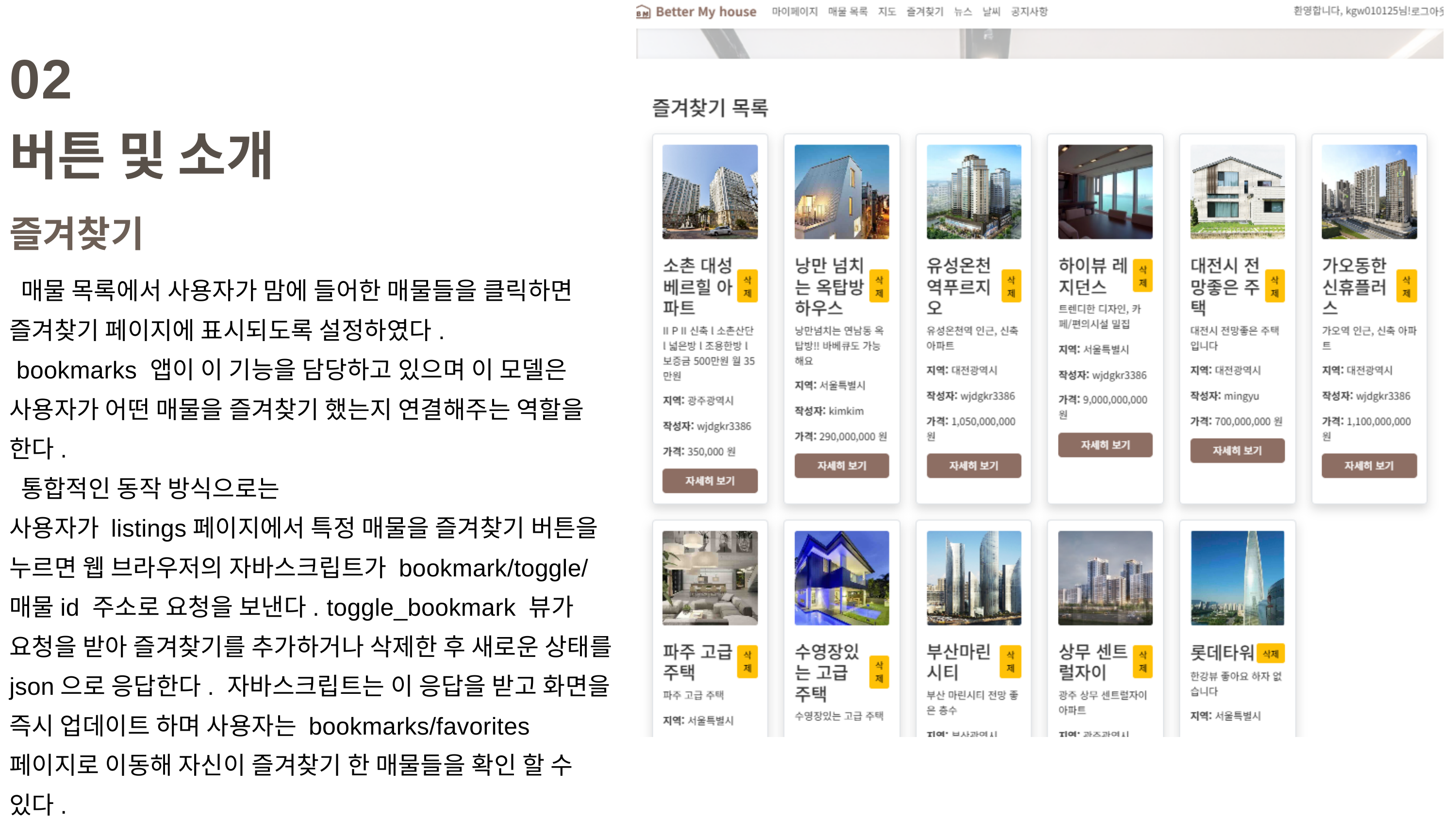

02
버튼 및 소개
즐겨찾기
 매물 목록에서 사용자가 맘에 들어한 매물들을 클릭하면 즐겨찾기 페이지에 표시되도록 설정하였다.
 bookmarks 앱이 이 기능을 담당하고 있으며 이 모델은 사용자가 어떤 매물을 즐겨찾기 했는지 연결해주는 역할을 한다.
 통합적인 동작 방식으로는
사용자가 listings페이지에서 특정 매물을 즐겨찾기 버튼을 누르면 웹 브라우저의 자바스크립트가 bookmark/toggle/매물id 주소로 요청을 보낸다. toggle_bookmark 뷰가 요청을 받아 즐겨찾기를 추가하거나 삭제한 후 새로운 상태를 json으로 응답한다. 자바스크립트는 이 응답을 받고 화면을 즉시 업데이트 하며 사용자는 bookmarks/favorites페이지로 이동해 자신이 즐겨찾기 한 매물들을 확인 할 수 있다.